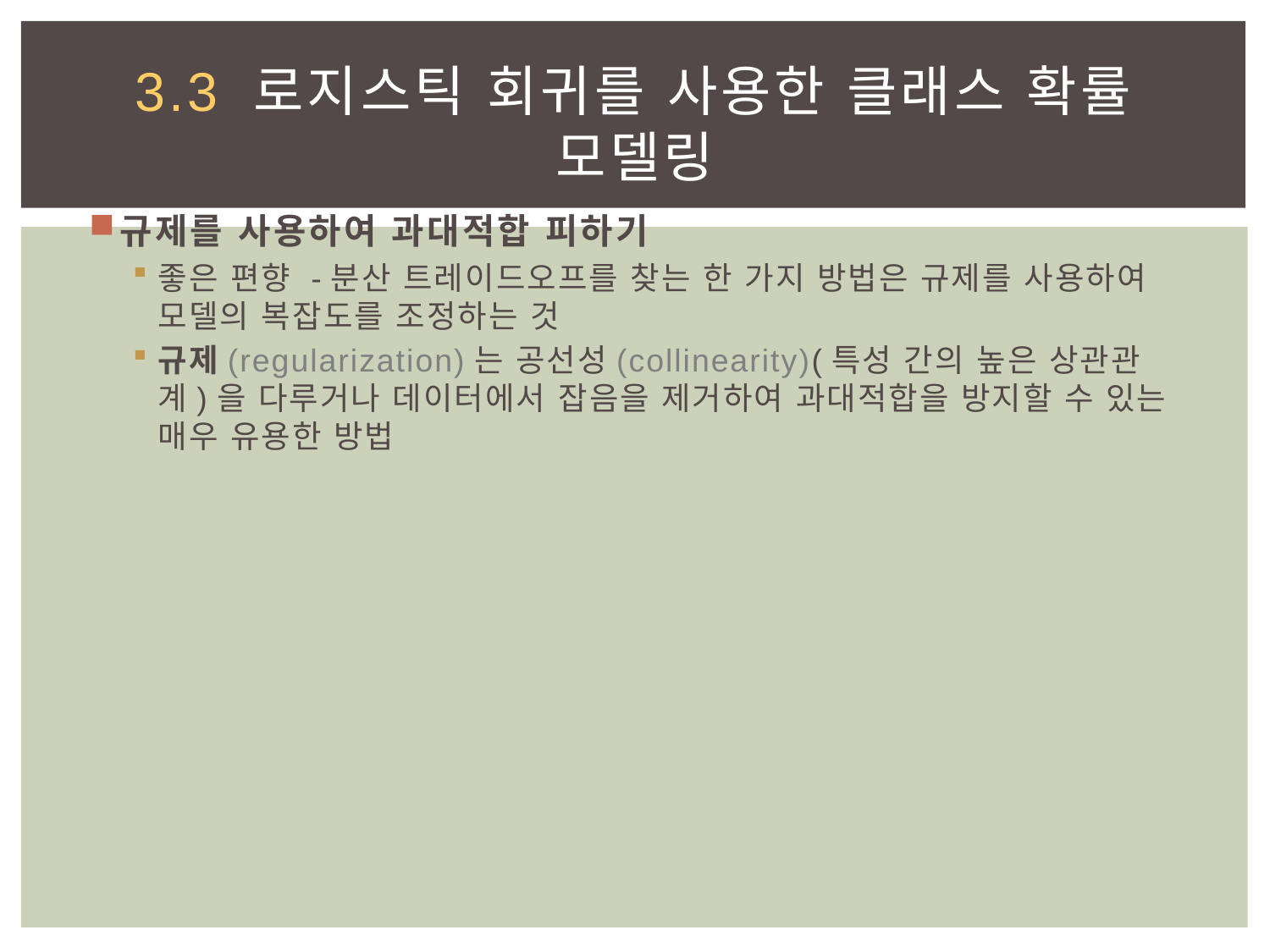

# 3.3 로지스틱 회귀를 사용한 클래스 확률 모델링
규제를 사용하여 과대적합 피하기
좋은 편향 -분산 트레이드오프를 찾는 한 가지 방법은 규제를 사용하여 모델의 복잡도를 조정하는 것
규제(regularization)는 공선성(collinearity)(특성 간의 높은 상관관계)을 다루거나 데이터에서 잡음을 제거하여 과대적합을 방지할 수 있는 매우 유용한 방법